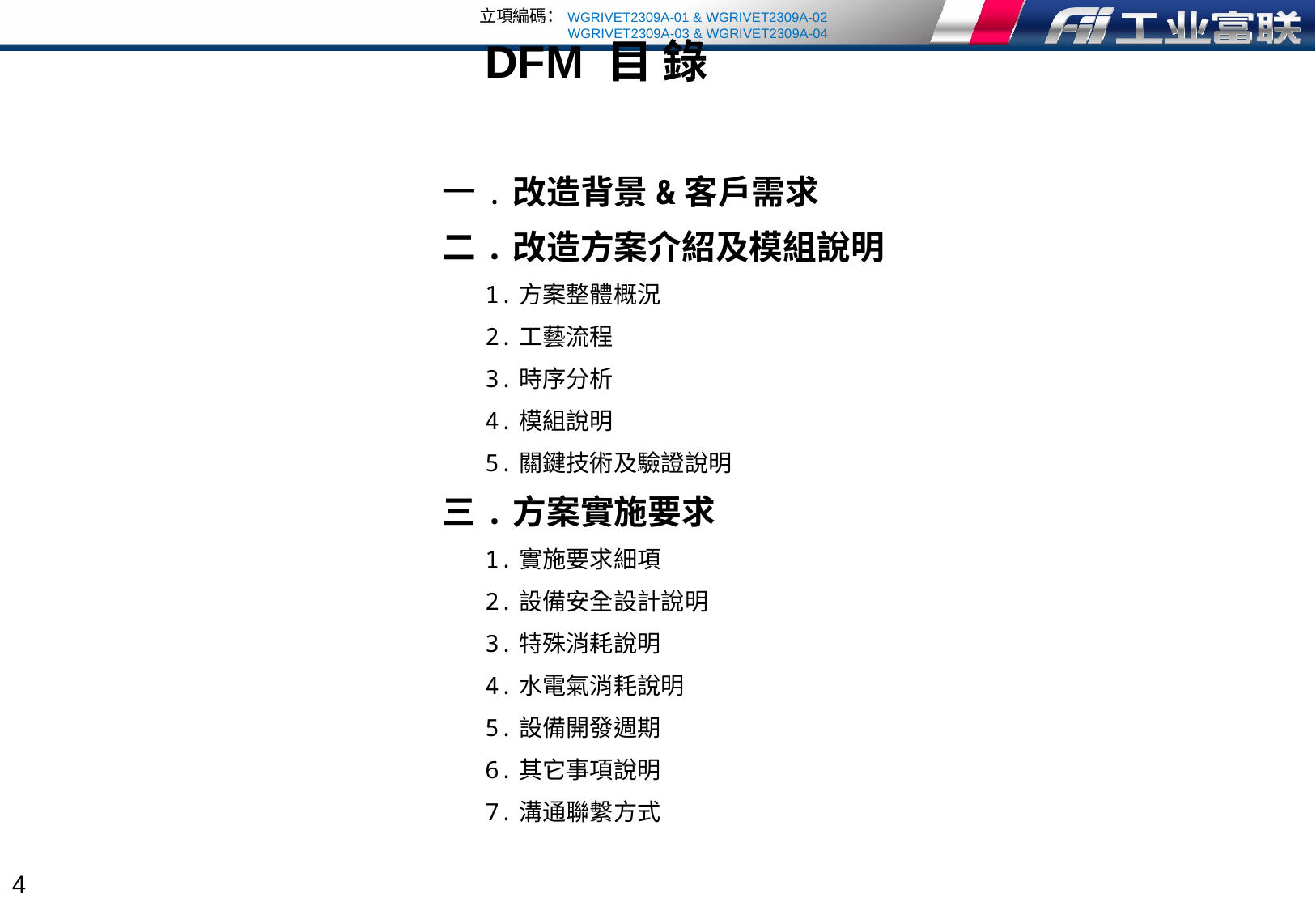

DFM 目 錄
一.改造背景&客戶需求
二.改造方案介紹及模組說明
   1.方案整體概況
   2.工藝流程
   3.時序分析
   4.模組說明
   5.關鍵技術及驗證說明
三.方案實施要求
   1.實施要求細項
   2.設備安全設計說明
   3.特殊消耗說明
   4.水電氣消耗說明
   5.設備開發週期
   6.其它事項說明
   7.溝通聯繫方式
4